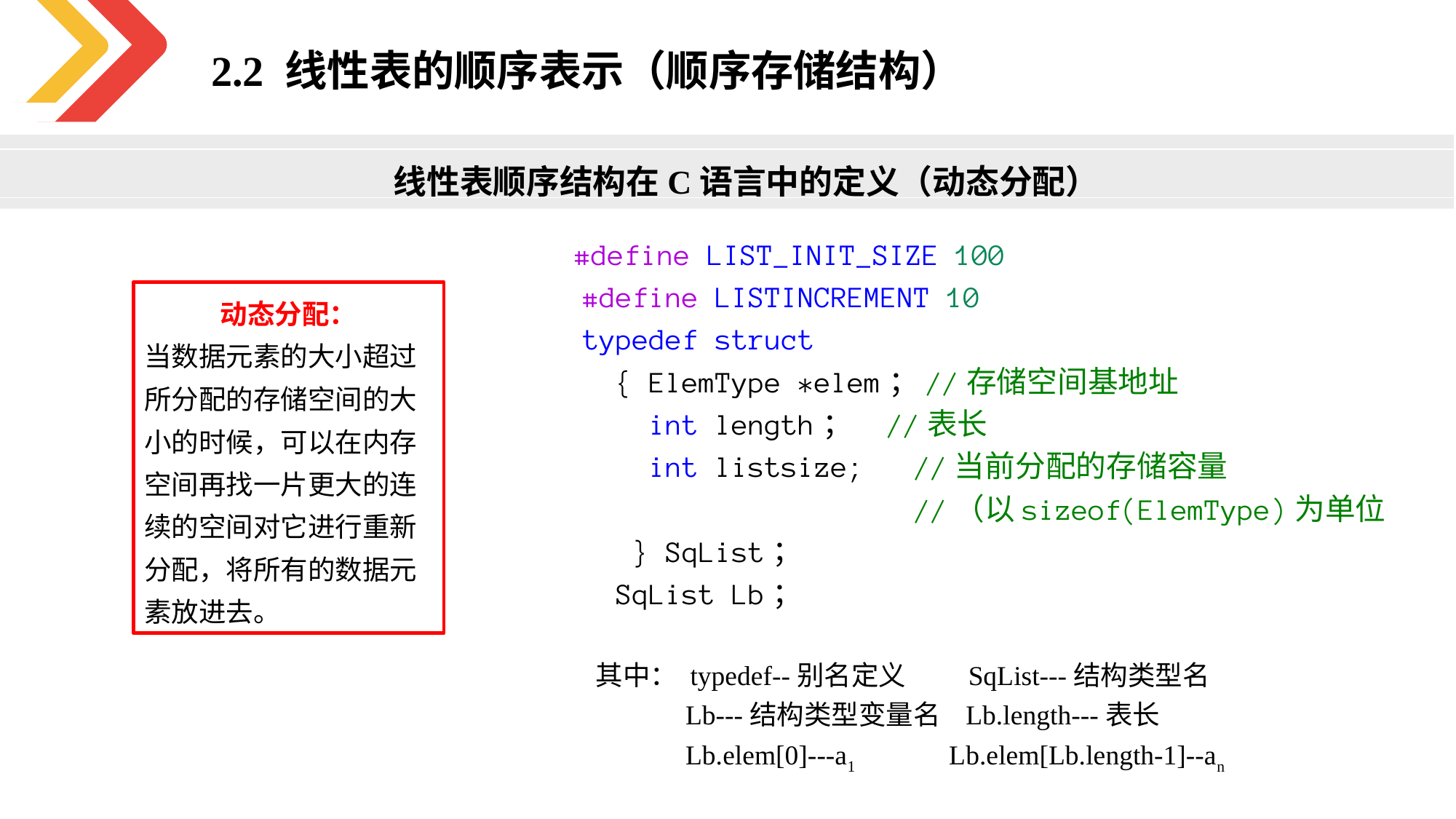

2.2 线性表的顺序表示（顺序存储结构）

线性表顺序结构在C语言中的定义（动态分配）
 #define LIST_INIT_SIZE 100
 #define LISTINCREMENT 10
 typedef struct
   { ElemType *elem；//存储空间基地址
     int length；    //表长
     int listsize;   //当前分配的存储容量
                     //（以sizeof(ElemType)为单位
    } SqList；
   SqList Lb；
动态分配：
当数据元素的大小超过所分配的存储空间的大小的时候，可以在内存空间再找一片更大的连续的空间对它进行重新分配，将所有的数据元素放进去。
其中： typedef--别名定义         SqList---结构类型名
             Lb---结构类型变量名   Lb.length---表长
             Lb.elem[0]---a1              Lb.elem[Lb.length-1]--an